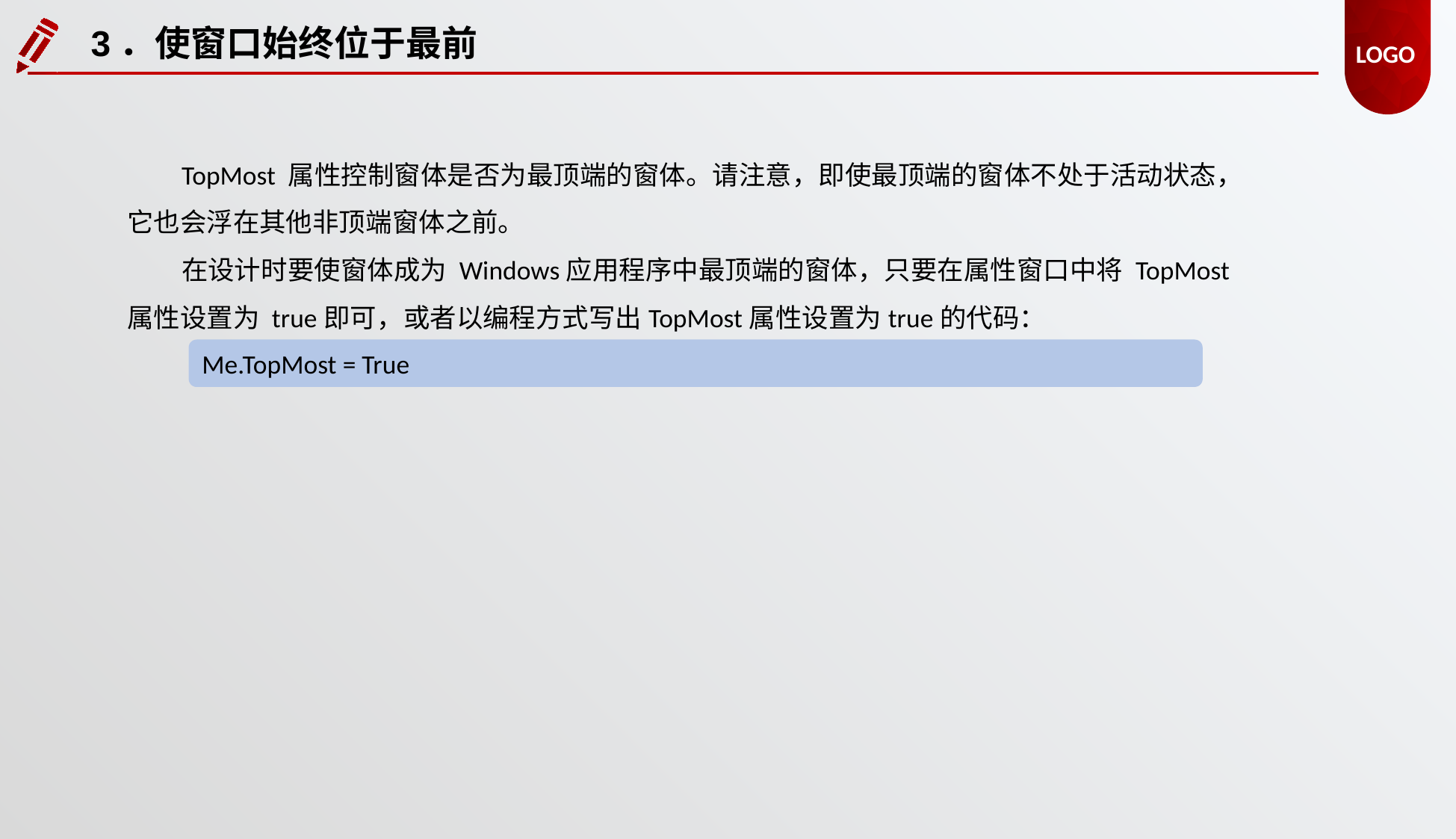

3．使窗口始终位于最前
TopMost 属性控制窗体是否为最顶端的窗体。请注意，即使最顶端的窗体不处于活动状态，它也会浮在其他非顶端窗体之前。
在设计时要使窗体成为 Windows应用程序中最顶端的窗体，只要在属性窗口中将 TopMost 属性设置为 true即可，或者以编程方式写出TopMost属性设置为true的代码：
Me.TopMost = True